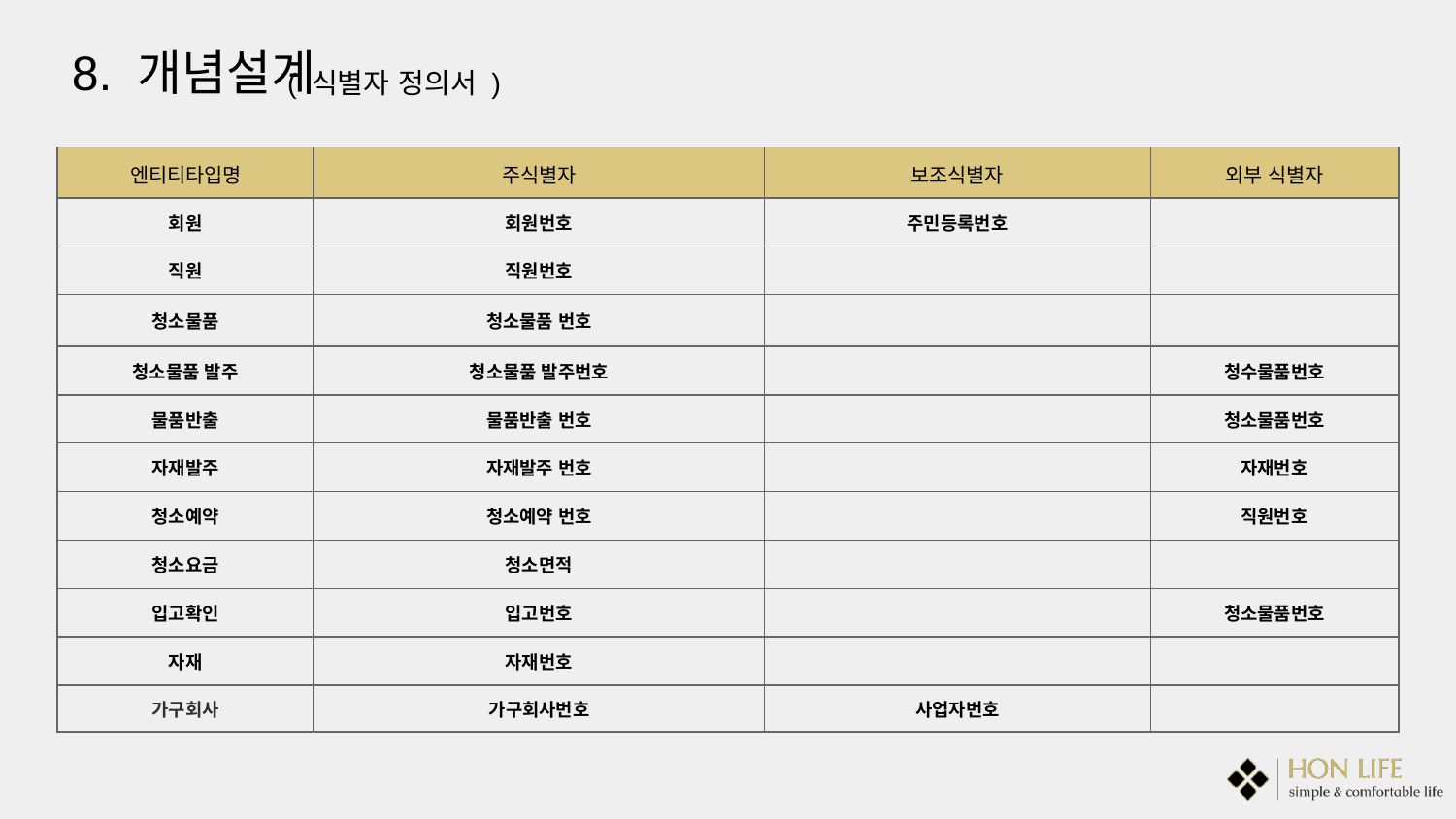

8. 개념설계
( 식별자 정의서 )

| 엔티티타입명 | 주식별자 | 보조식별자 |  | 외부 식별자 |
| --- | --- | --- | --- | --- |
| 회원 | 회원번호 | 주민등록번호 |  |  |
| 직원 | 직원번호 |  |  |  |
| 청소물품 | 청소물품 번호 |  |  |  |
| 청소물품 발주 | 청소물품 발주번호 |  |  | 청수물품번호 |
| 물품반출 | 물품반출 번호 |  |  | 청소물품번호 |
| 자재발주 | 자재발주 번호 |  |  | 자재번호 |
| 청소예약 | 청소예약 번호 |  |  | 직원번호 |
| 청소요금 | 청소면적 |  |  |  |
| 입고확인 | 입고번호 |  |  | 청소물품번호 |
| 자재 | 자재번호 |  |  |  |
| 가구회사 | 가구회사번호 | 사업자번호 |  |  |